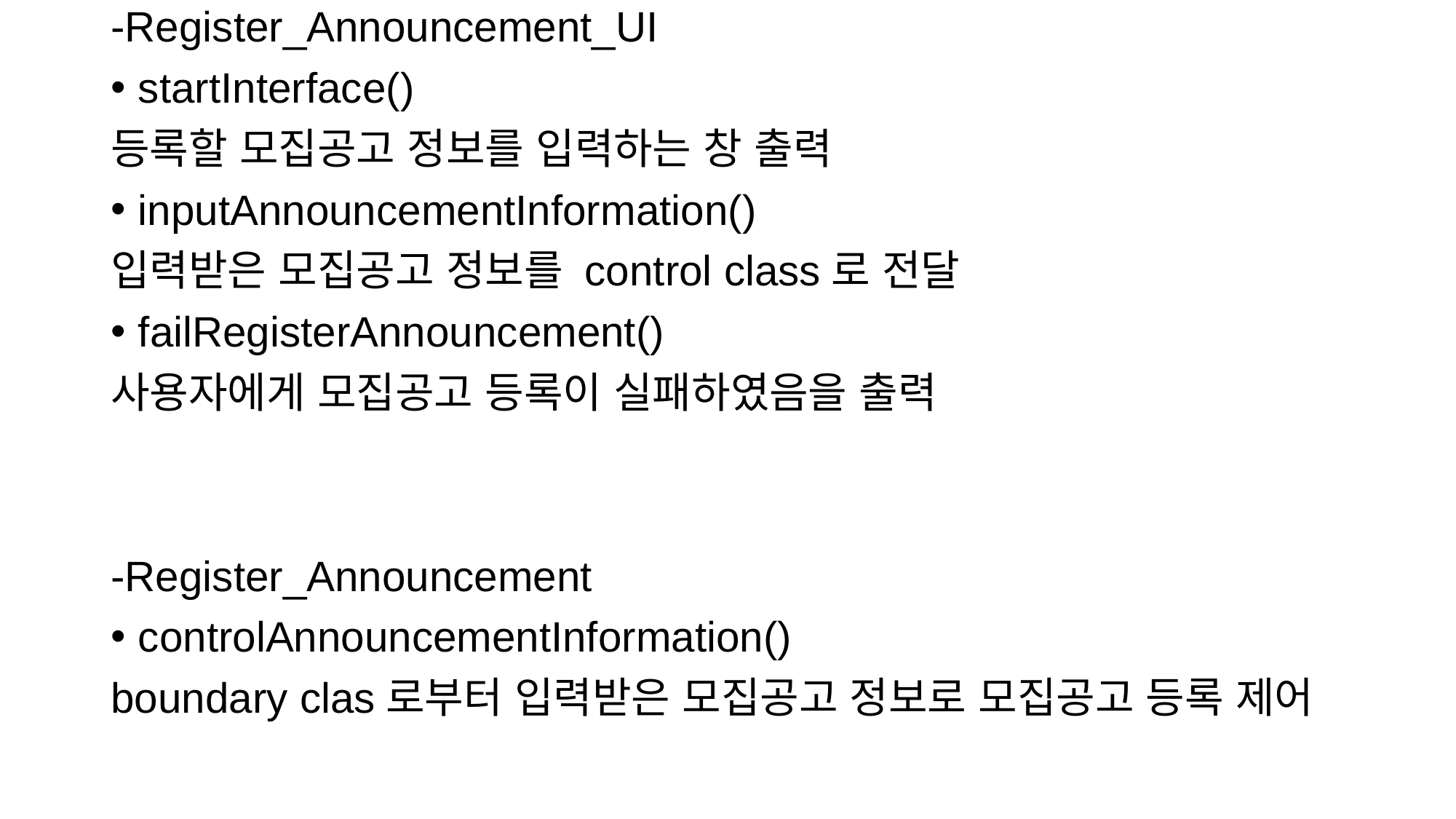

-Register_Announcement_UI
startInterface()
등록할 모집공고 정보를 입력하는 창 출력
inputAnnouncementInformation()
입력받은 모집공고 정보를 control class로 전달
failRegisterAnnouncement()
사용자에게 모집공고 등록이 실패하였음을 출력

-Register_Announcement
controlAnnouncementInformation()
boundary clas로부터 입력받은 모집공고 정보로 모집공고 등록 제어